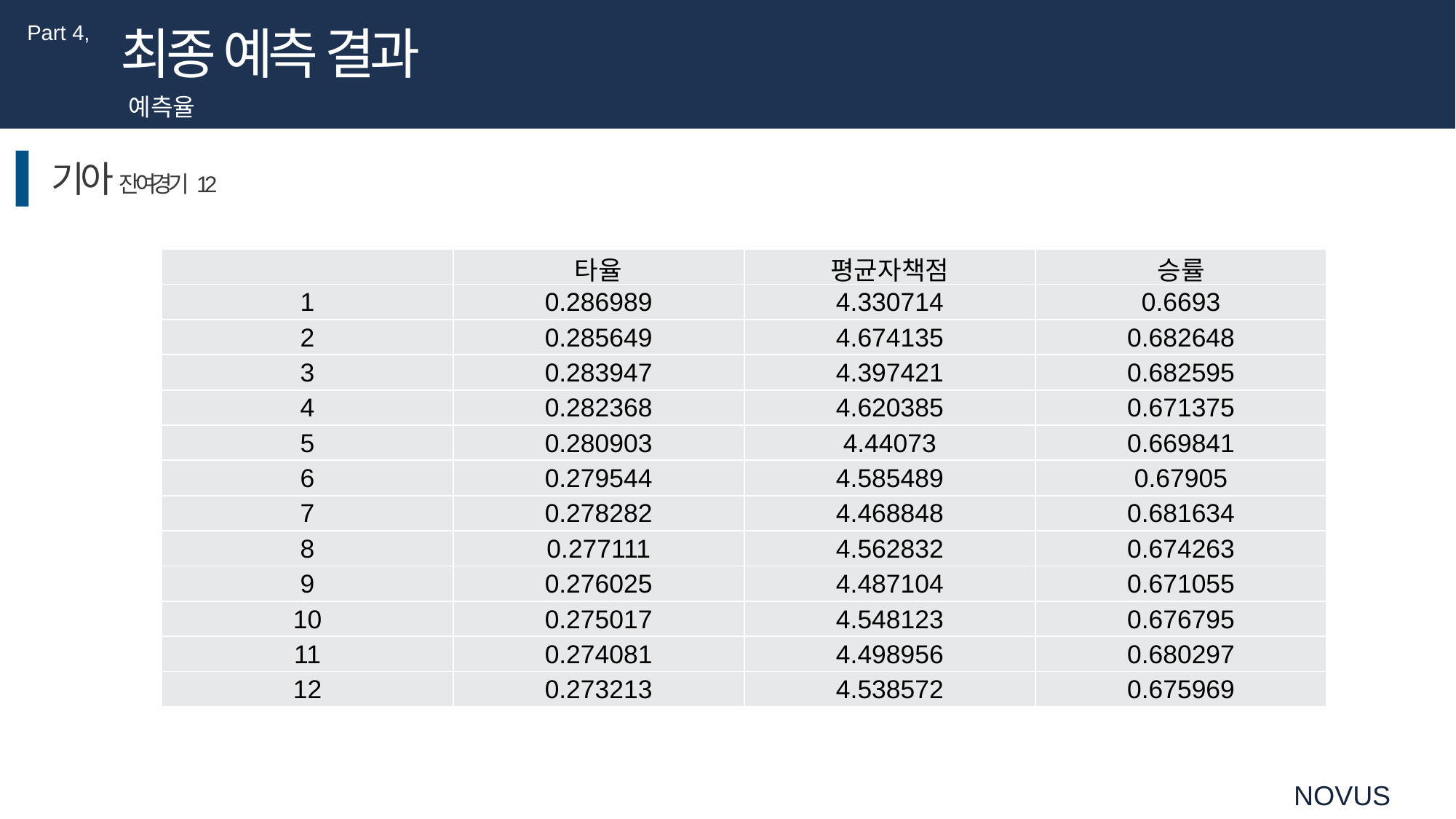

Part 4,
최종 예측 결과
예측율

기아 잔여경기 12
|  | 타율 | 평균자책점 | 승률 |
| --- | --- | --- | --- |
| 1 | 0.286989 | 4.330714 | 0.6693 |
| 2 | 0.285649 | 4.674135 | 0.682648 |
| 3 | 0.283947 | 4.397421 | 0.682595 |
| 4 | 0.282368 | 4.620385 | 0.671375 |
| 5 | 0.280903 | 4.44073 | 0.669841 |
| 6 | 0.279544 | 4.585489 | 0.67905 |
| 7 | 0.278282 | 4.468848 | 0.681634 |
| 8 | 0.277111 | 4.562832 | 0.674263 |
| 9 | 0.276025 | 4.487104 | 0.671055 |
| 10 | 0.275017 | 4.548123 | 0.676795 |
| 11 | 0.274081 | 4.498956 | 0.680297 |
| 12 | 0.273213 | 4.538572 | 0.675969 |
NOVUS